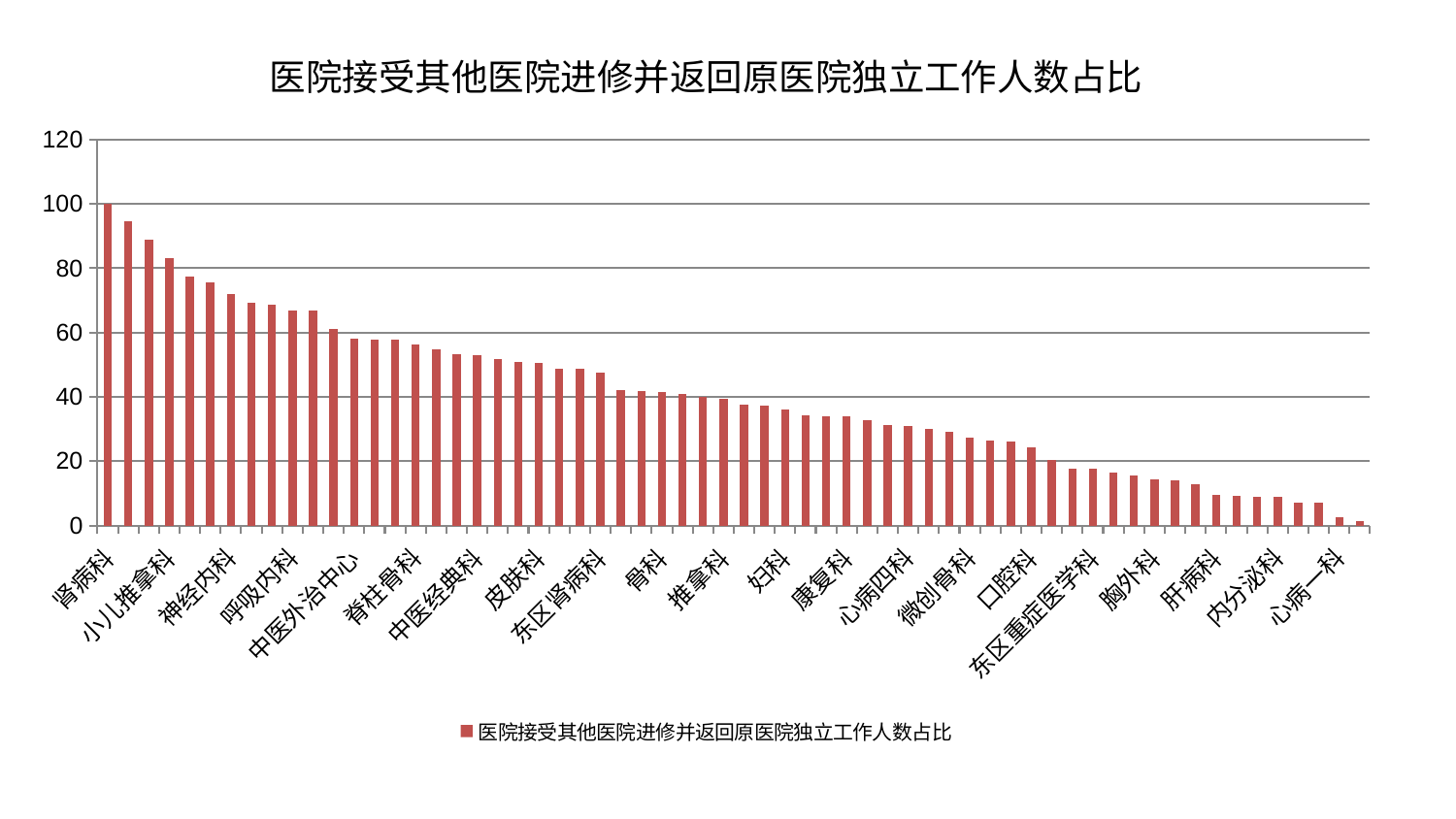

### Chart: 医院接受其他医院进修并返回原医院独立工作人数占比

| Category | 医院接受其他医院进修并返回原医院独立工作人数占比 |
|---|---|
| 肾病科 | 100.0 |
| 运动损伤骨科 | 94.56853859130823 |
| 心血管内科 | 88.8568305876741 |
| 小儿推拿科 | 83.17748203180174 |
| 脑病二科 | 77.4110327427334 |
| 小儿骨科 | 75.74047306163118 |
| 神经内科 | 71.89430191538645 |
| 男科 | 69.31544442245112 |
| 周围血管科 | 68.64738298970141 |
| 呼吸内科 | 66.99631109765546 |
| 肿瘤内科 | 66.83385273093447 |
| 妇二科 | 61.14127517909287 |
| 中医外治中心 | 58.21624864324374 |
| 眼科 | 57.84708908237389 |
| 肾脏内科 | 57.77964815489833 |
| 脊柱骨科 | 56.4459368905836 |
| 肝胆外科 | 54.6830027303004 |
| 美容皮肤科 | 53.303025666879 |
| 中医经典科 | 53.01742257924939 |
| 针灸科 | 51.65055655556344 |
| 脾胃科消化科合并 | 50.985117373172095 |
| 皮肤科 | 50.60049110141871 |
| 乳腺甲状腺外科 | 48.80216079884315 |
| 脑病一科 | 48.749318894979936 |
| 东区肾病科 | 47.59877822332742 |
| 西区重症医学科 | 42.01936487461784 |
| 神经外科 | 41.7228074350016 |
| 骨科 | 41.5633967335583 |
| 治未病中心 | 40.97849123140446 |
| 显微骨科 | 40.03551310444745 |
| 推拿科 | 39.44272459025941 |
| 脾胃病科 | 37.615861830647844 |
| 重症医学科 | 37.3107376329386 |
| 妇科 | 36.15410497734806 |
| 老年医学科 | 34.21332280147724 |
| 产科 | 33.984955116172735 |
| 康复科 | 33.89079663683613 |
| 综合内科 | 32.62882598155293 |
| 关节骨科 | 31.194197603964092 |
| 心病四科 | 30.992074353440906 |
| 脑病三科 | 30.0580772909951 |
| 耳鼻喉科 | 29.07494121796079 |
| 微创骨科 | 27.21348746528576 |
| 身心医学科 | 26.482275714118845 |
| 妇科妇二科合并 | 26.22681405070271 |
| 口腔科 | 24.30968273521715 |
| 普通外科 | 20.325770361397208 |
| 消化内科 | 17.782228231116225 |
| 东区重症医学科 | 17.61222591952602 |
| 儿科 | 16.44552712140092 |
| 医院 | 15.496800278360846 |
| 胸外科 | 14.433159054970327 |
| 心病二科 | 14.142471478228659 |
| 创伤骨科 | 12.915257709281907 |
| 肝病科 | 9.591199894175837 |
| 血液科 | 9.089605628873349 |
| 心病三科 | 8.77963304554513 |
| 内分泌科 | 8.765943897282071 |
| 泌尿外科 | 7.161696459798332 |
| 风湿病科 | 7.1438638434139925 |
| 心病一科 | 2.4543838748170614 |
| 肛肠科 | 1.356738148799777 |
95